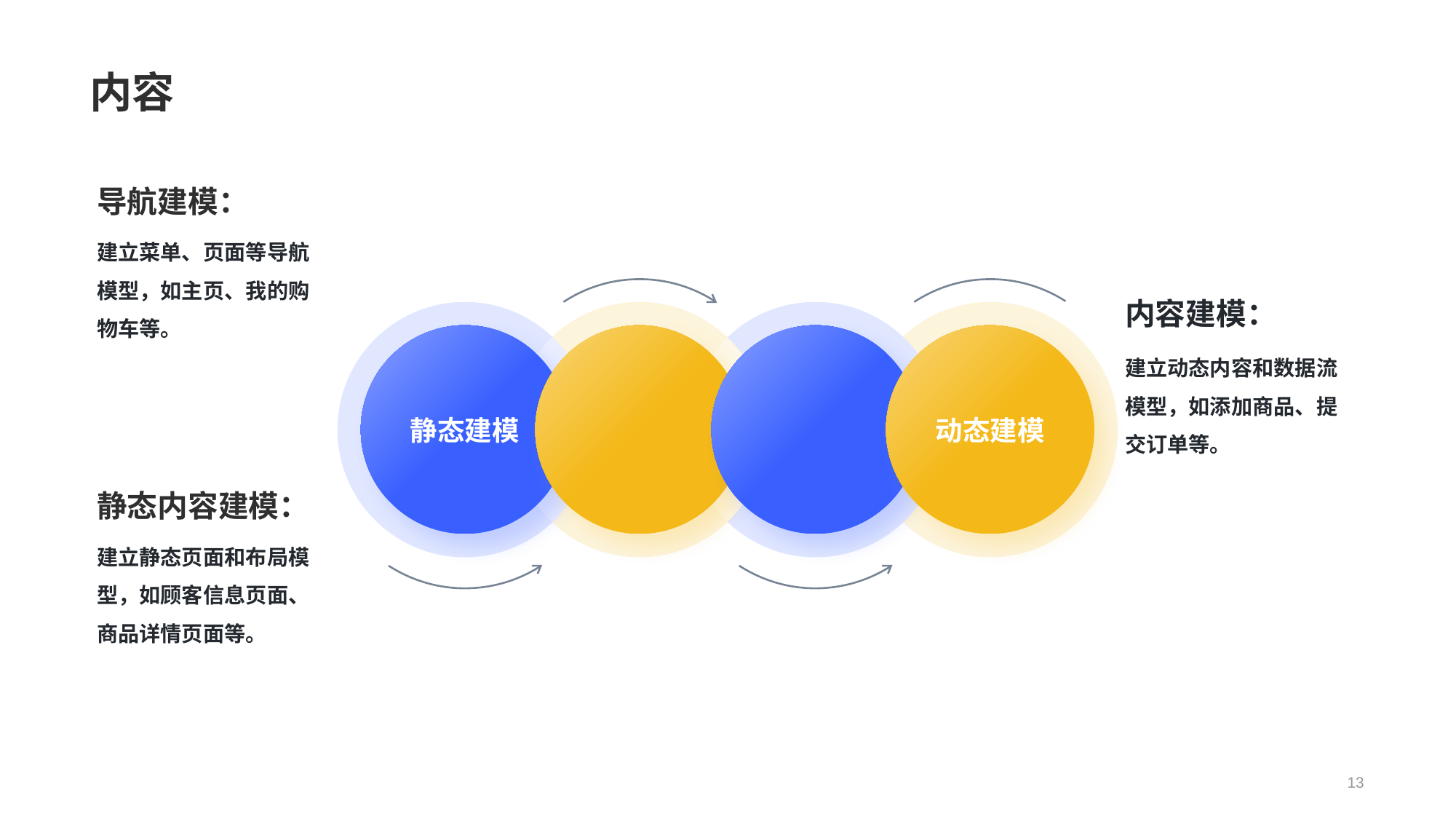

# 内容
导航建模：
建立菜单、页面等导航模型，如主页、我的购物车等。
内容建模：
建立动态内容和数据流模型，如添加商品、提交订单等。
静态内容建模：
建立静态页面和布局模型，如顾客信息页面、商品详情页面等。

动态建模

静态建模

13